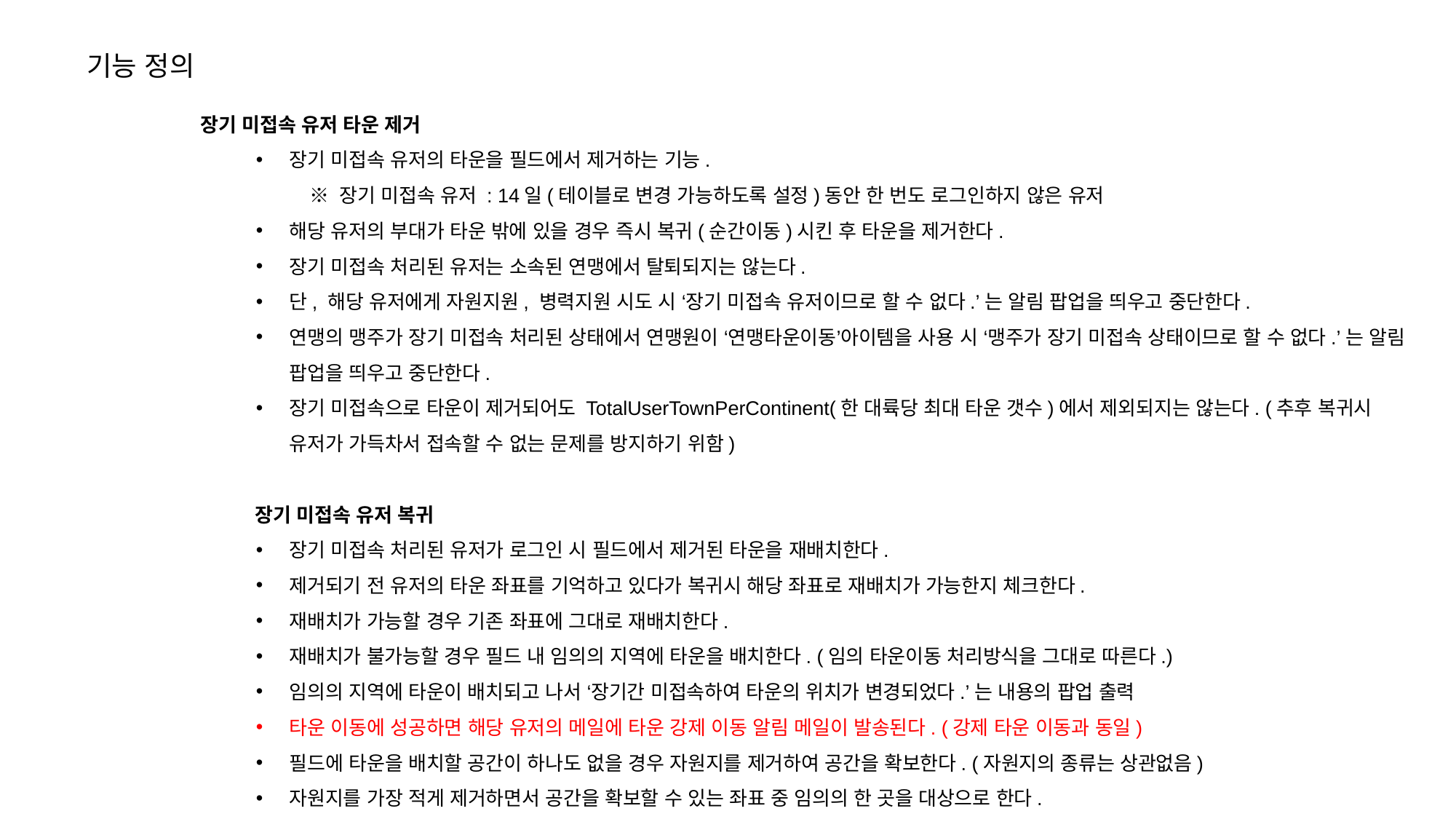

기능 정의
장기 미접속 유저 타운 제거
장기 미접속 유저의 타운을 필드에서 제거하는 기능.
※ 장기 미접속 유저 : 14일(테이블로 변경 가능하도록 설정)동안 한 번도 로그인하지 않은 유저
해당 유저의 부대가 타운 밖에 있을 경우 즉시 복귀(순간이동)시킨 후 타운을 제거한다.
장기 미접속 처리된 유저는 소속된 연맹에서 탈퇴되지는 않는다.
단, 해당 유저에게 자원지원, 병력지원 시도 시 ‘장기 미접속 유저이므로 할 수 없다.’는 알림 팝업을 띄우고 중단한다.
연맹의 맹주가 장기 미접속 처리된 상태에서 연맹원이 ‘연맹타운이동’아이템을 사용 시 ‘맹주가 장기 미접속 상태이므로 할 수 없다.’는 알림 팝업을 띄우고 중단한다.
장기 미접속으로 타운이 제거되어도 TotalUserTownPerContinent(한 대륙당 최대 타운 갯수)에서 제외되지는 않는다. (추후 복귀시 유저가 가득차서 접속할 수 없는 문제를 방지하기 위함)

장기 미접속 유저 복귀
장기 미접속 처리된 유저가 로그인 시 필드에서 제거된 타운을 재배치한다.
제거되기 전 유저의 타운 좌표를 기억하고 있다가 복귀시 해당 좌표로 재배치가 가능한지 체크한다.
재배치가 가능할 경우 기존 좌표에 그대로 재배치한다.
재배치가 불가능할 경우 필드 내 임의의 지역에 타운을 배치한다. (임의 타운이동 처리방식을 그대로 따른다.)
임의의 지역에 타운이 배치되고 나서 ‘장기간 미접속하여 타운의 위치가 변경되었다.’는 내용의 팝업 출력
타운 이동에 성공하면 해당 유저의 메일에 타운 강제 이동 알림 메일이 발송된다. (강제 타운 이동과 동일)
필드에 타운을 배치할 공간이 하나도 없을 경우 자원지를 제거하여 공간을 확보한다. (자원지의 종류는 상관없음)
자원지를 가장 적게 제거하면서 공간을 확보할 수 있는 좌표 중 임의의 한 곳을 대상으로 한다.